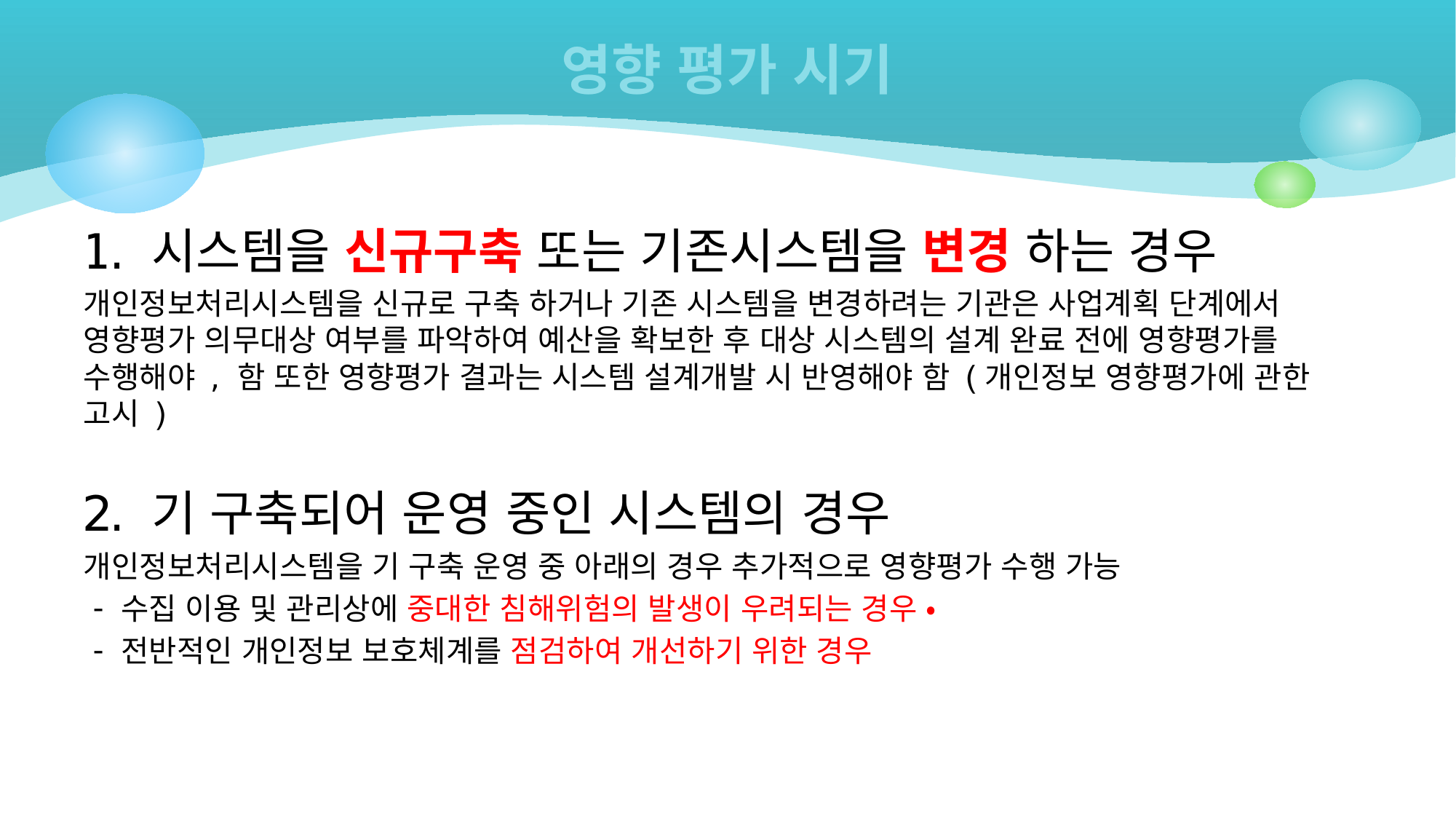

# 영향 평가 시기
1. 시스템을 신규구축 또는 기존시스템을 변경 하는 경우
개인정보처리시스템을 신규로 구축 하거나 기존 시스템을 변경하려는 기관은 사업계획 단계에서 영향평가 의무대상 여부를 파악하여 예산을 확보한 후 대상 시스템의 설계 완료 전에 영향평가를 수행해야 , 함 또한 영향평가 결과는 시스템 설계개발 시 반영해야 함 (개인정보 영향평가에 관한 고시 )

2. 기 구축되어 운영 중인 시스템의 경우
개인정보처리시스템을 기 구축 운영 중 아래의 경우 추가적으로 영향평가 수행 가능
 - 수집 이용 및 관리상에 중대한 침해위험의 발생이 우려되는 경우 ‧
 - 전반적인 개인정보 보호체계를 점검하여 개선하기 위한 경우